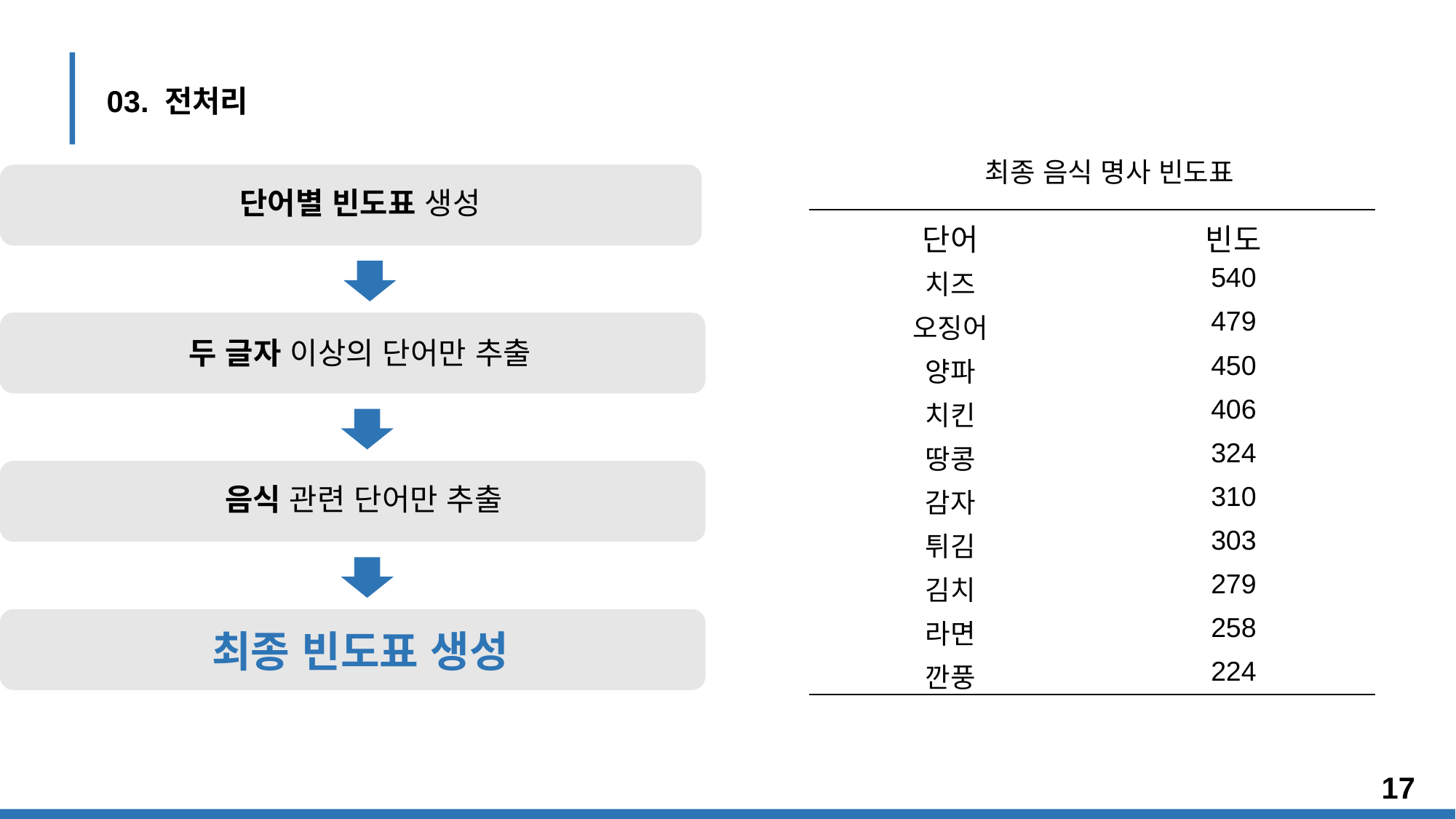

03. 전처리
최종 음식 명사 빈도표

단어별 빈도표 생성
| 단어 | 빈도 |
| --- | --- |
| 치즈 | 540 |
| 오징어 | 479 |
| 양파 | 450 |
| 치킨 | 406 |
| 땅콩 | 324 |
| 감자 | 310 |
| 튀김 | 303 |
| 김치 | 279 |
| 라면 | 258 |
| 깐풍 | 224 |

두 글자 이상의 단어만 추출

음식 관련 단어만 추출

최종 빈도표 생성
17